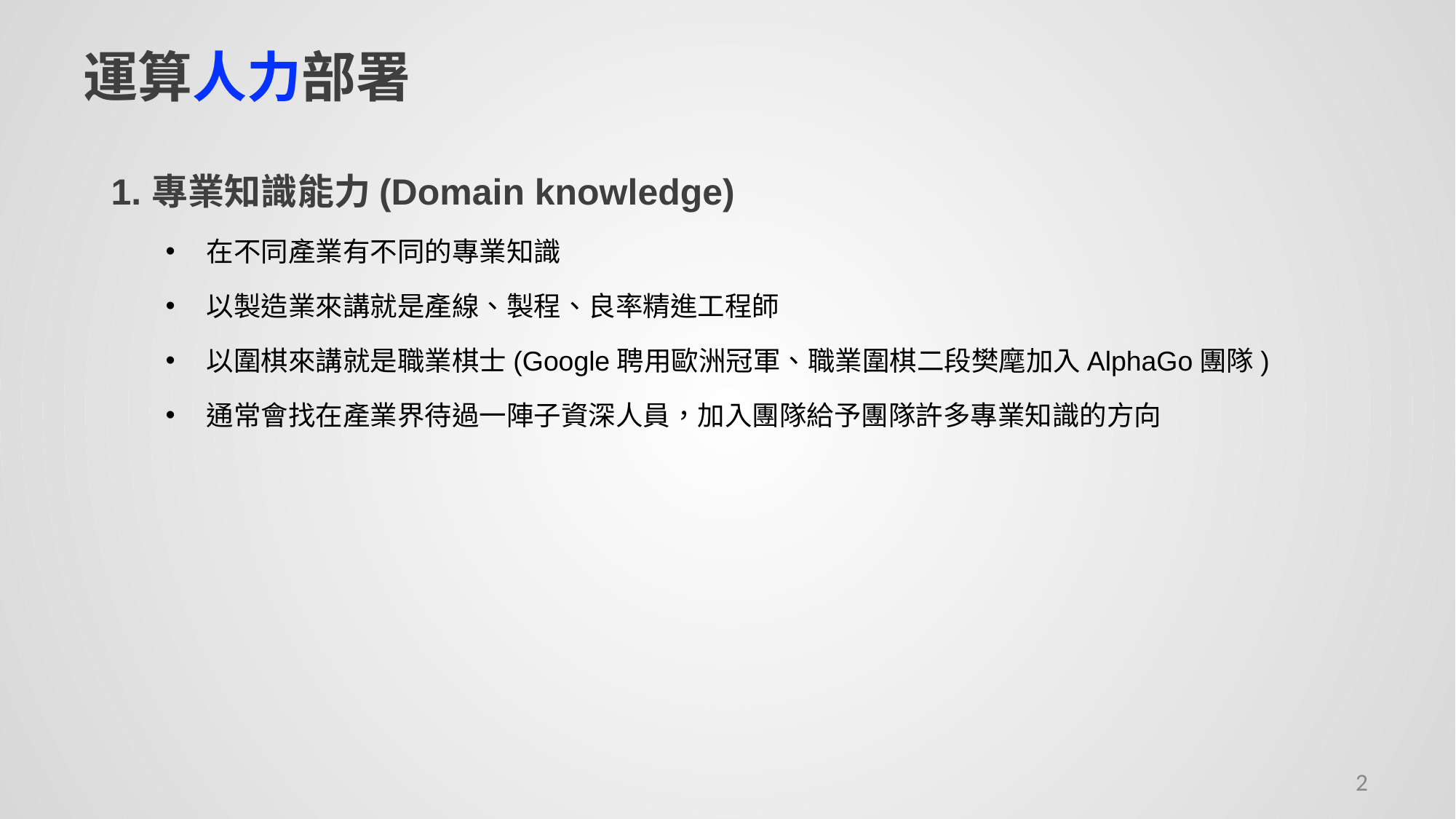

# 運算人力部署
專業知識能力(Domain knowledge)
在不同產業有不同的專業知識
以製造業來講就是產線、製程、良率精進工程師
以圍棋來講就是職業棋士(Google聘用歐洲冠軍、職業圍棋二段樊麾加入AlphaGo團隊)
通常會找在產業界待過一陣子資深人員，加入團隊給予團隊許多專業知識的方向
2